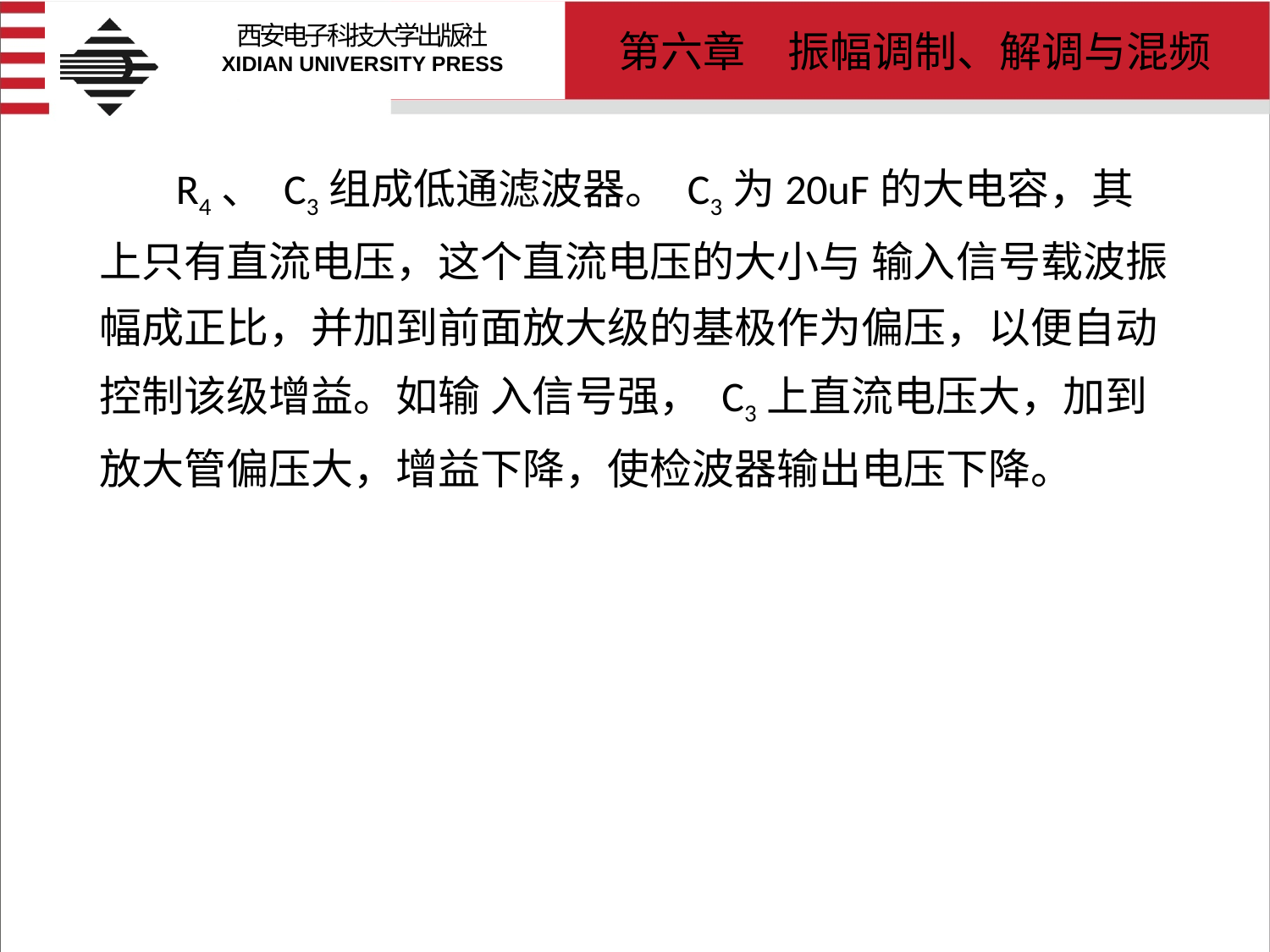

# R4、 C3组成低通滤波器。 C3为20uF的大电容，其上只有直流电压，这个直流电压的大小与 输入信号载波振幅成正比，并加到前面放大级的基极作为偏压，以便自动控制该级增益。如输 入信号强， C3上直流电压大，加到放大管偏压大，增益下降，使检波器输出电压下降。